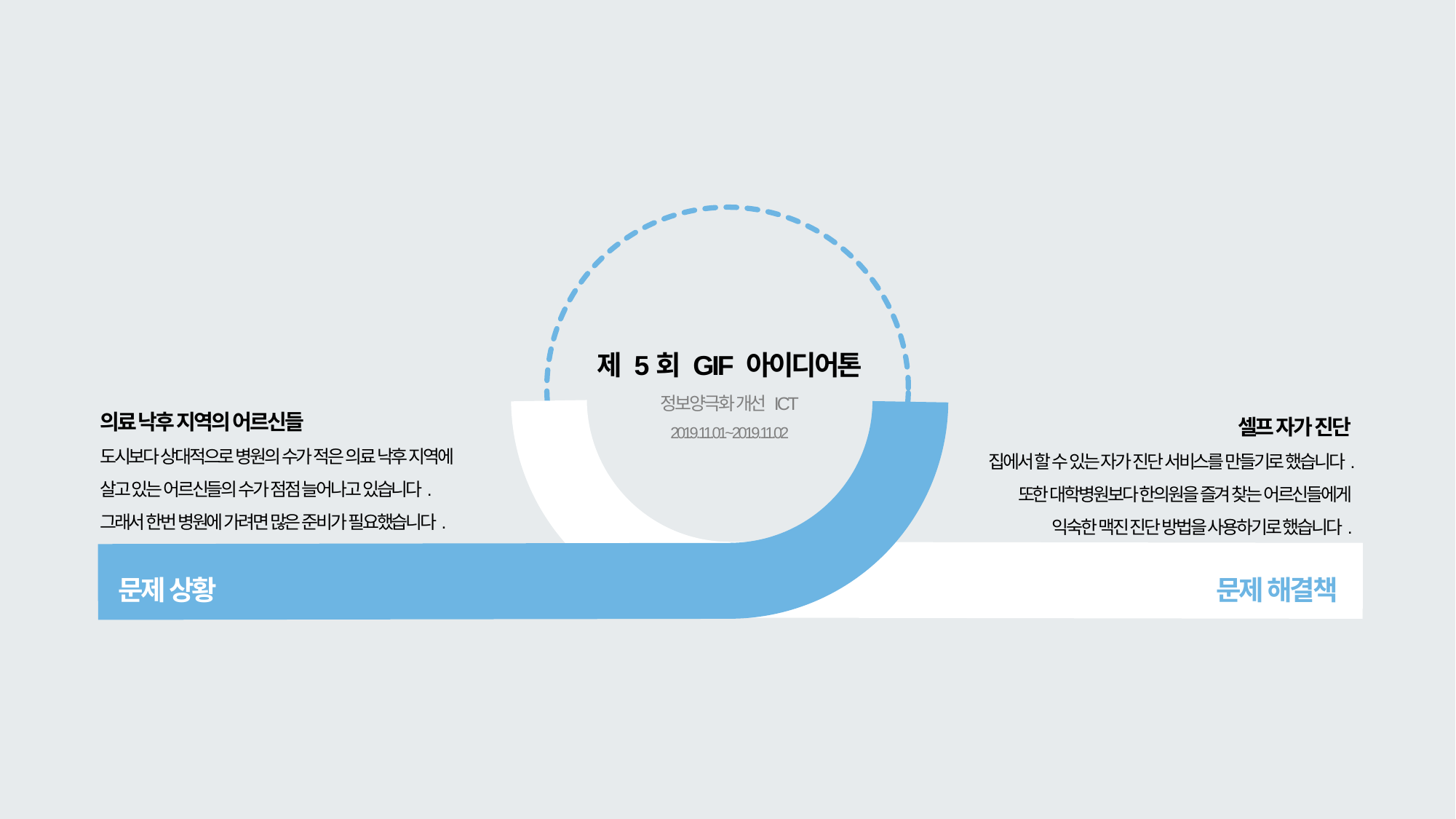

제 5회 GIF 아이디어톤
정보양극화 개선 ICT
2019.11.01~2019.11.02
의료 낙후 지역의 어르신들
도시보다 상대적으로 병원의 수가 적은 의료 낙후 지역에 살고 있는 어르신들의 수가 점점 늘어나고 있습니다. 그래서 한번 병원에 가려면 많은 준비가 필요했습니다.
셀프 자가 진단
집에서 할 수 있는 자가 진단 서비스를 만들기로 했습니다.
 또한 대학병원보다 한의원을 즐겨 찾는 어르신들에게
익숙한 맥진 진단 방법을 사용하기로 했습니다.
문제 상황
문제 해결책